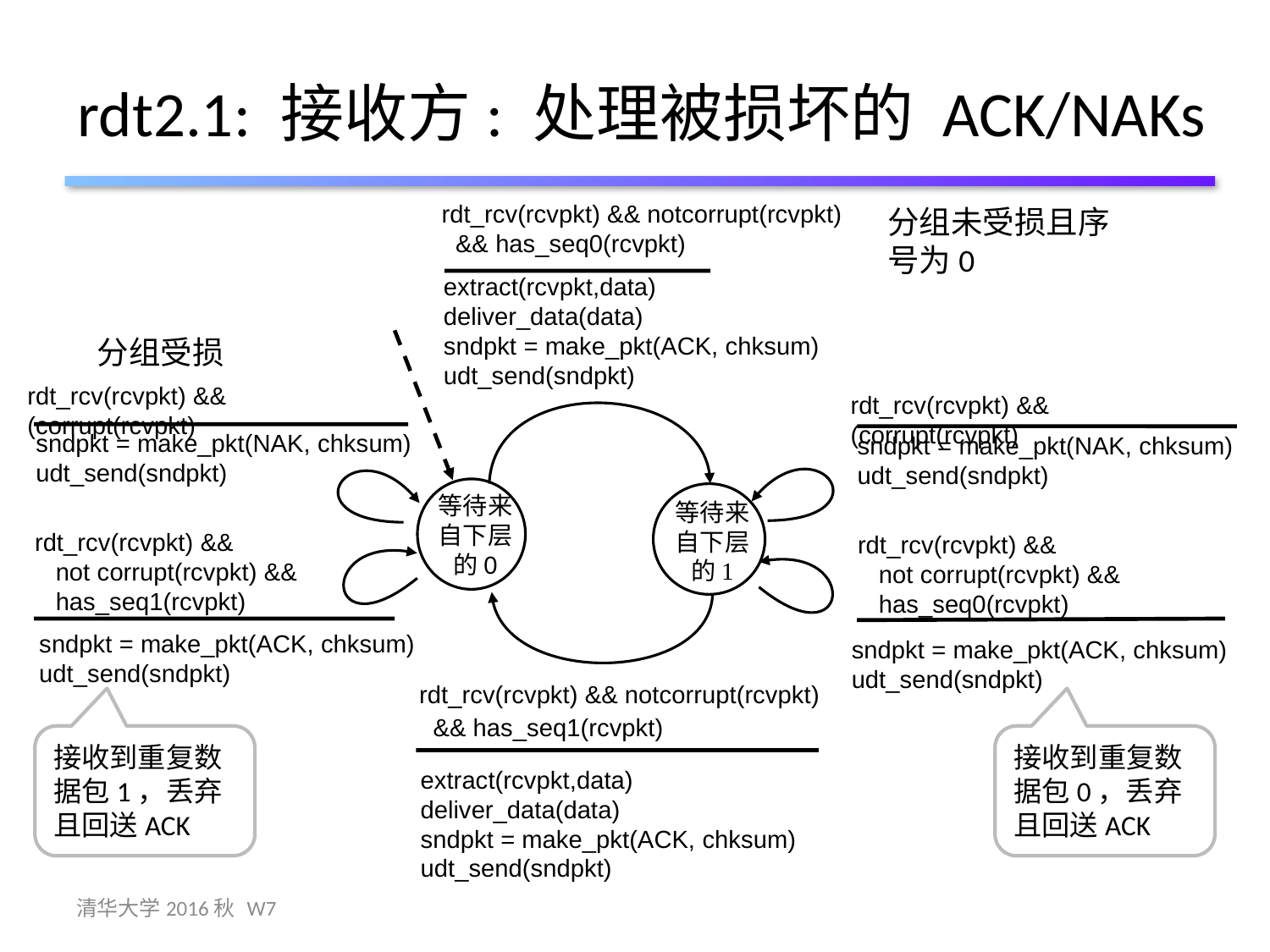

# rdt2.1: 接收方: 处理被损坏的 ACK/NAKs
rdt_rcv(rcvpkt) && notcorrupt(rcvpkt)
  && has_seq0(rcvpkt)
分组未受损且序号为0
extract(rcvpkt,data)
deliver_data(data)
sndpkt = make_pkt(ACK, chksum)
udt_send(sndpkt)

分组受损

rdt_rcv(rcvpkt) && (corrupt(rcvpkt)

rdt_rcv(rcvpkt) && (corrupt(rcvpkt)
sndpkt = make_pkt(NAK, chksum)
udt_send(sndpkt)

sndpkt = make_pkt(NAK, chksum)
udt_send(sndpkt)

等待来自下层的0

等待来自下层的1

rdt_rcv(rcvpkt) &&
   not corrupt(rcvpkt) &&
   has_seq1(rcvpkt)

rdt_rcv(rcvpkt) &&
   not corrupt(rcvpkt) &&
   has_seq0(rcvpkt)

sndpkt = make_pkt(ACK, chksum)
udt_send(sndpkt)
sndpkt = make_pkt(ACK, chksum)
udt_send(sndpkt)
rdt_rcv(rcvpkt) && notcorrupt(rcvpkt)
  && has_seq1(rcvpkt)
接收到重复数据包1，丢弃且回送ACK
接收到重复数据包0，丢弃且回送ACK

extract(rcvpkt,data)
deliver_data(data)
sndpkt = make_pkt(ACK, chksum)
udt_send(sndpkt)
清华大学2016秋 W7
8